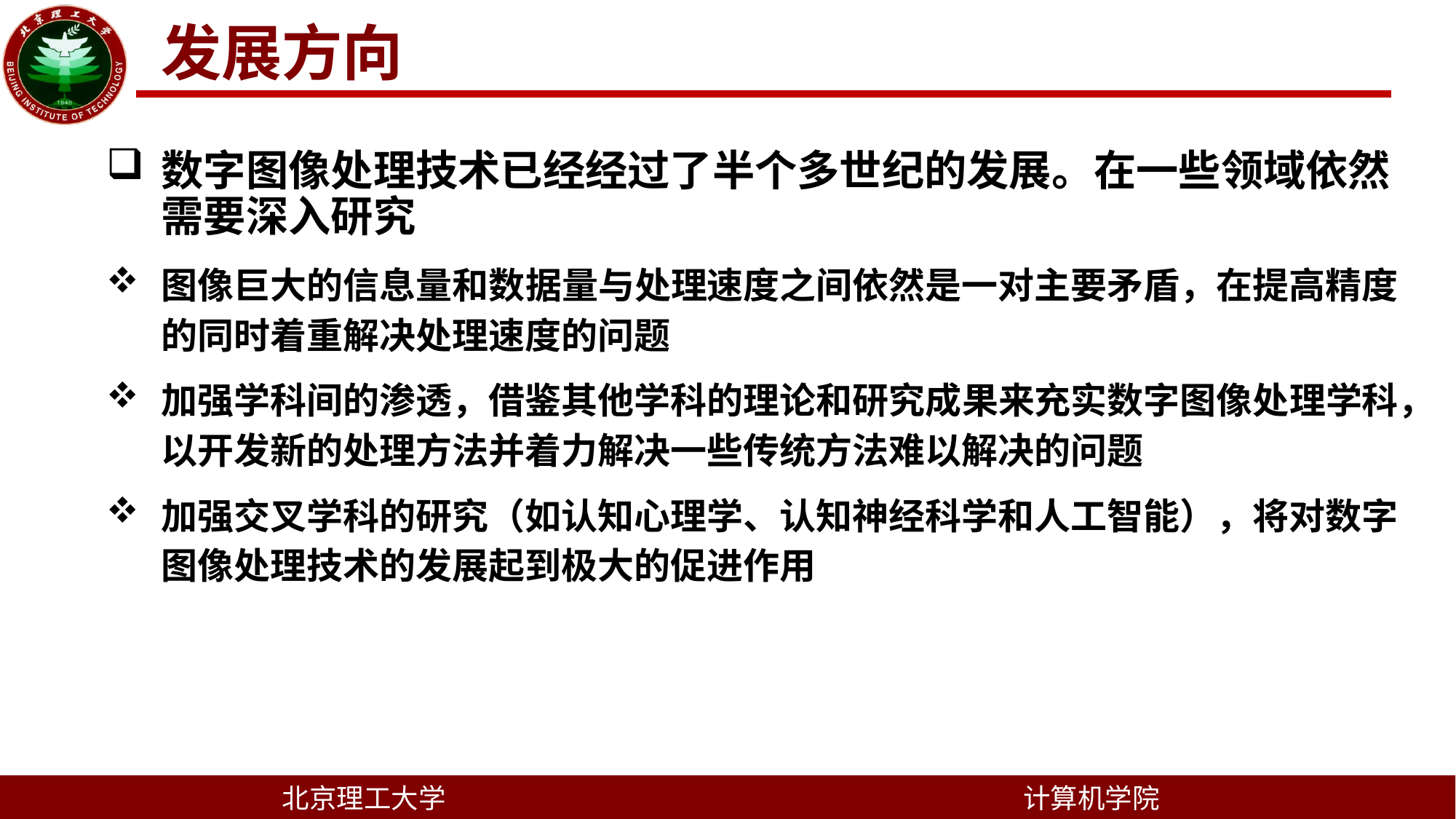

发展方向
数字图像处理技术已经经过了半个多世纪的发展。在一些领域依然需要深入研究
图像巨大的信息量和数据量与处理速度之间依然是一对主要矛盾，在提高精度的同时着重解决处理速度的问题
加强学科间的渗透，借鉴其他学科的理论和研究成果来充实数字图像处理学科，以开发新的处理方法并着力解决一些传统方法难以解决的问题
加强交叉学科的研究（如认知心理学、认知神经科学和人工智能），将对数字图像处理技术的发展起到极大的促进作用